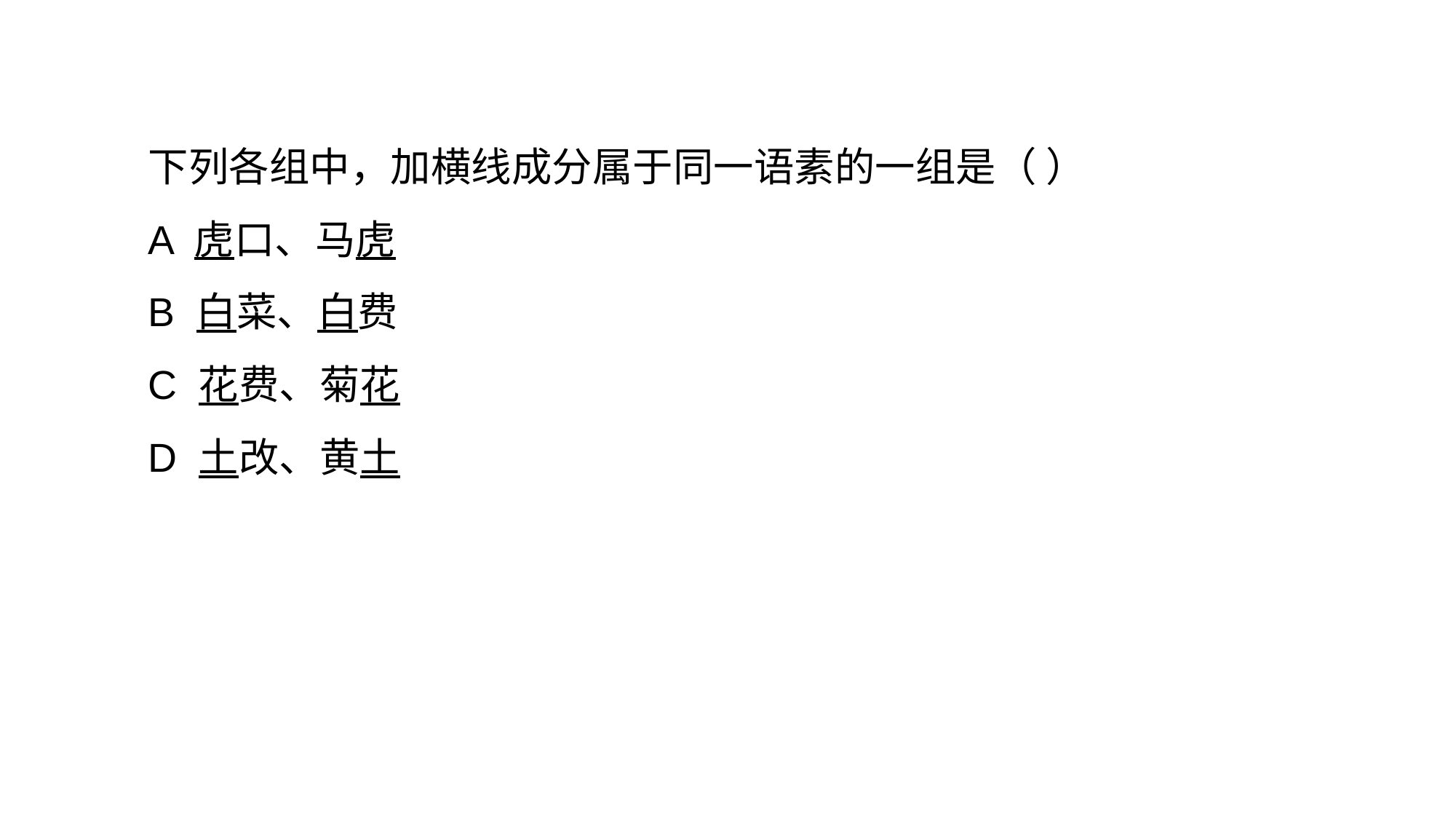

下列各组中，加横线成分属于同一语素的一组是（ ）
A 虎口、马虎
B 白菜、白费
C 花费、菊花
D 土改、黄土